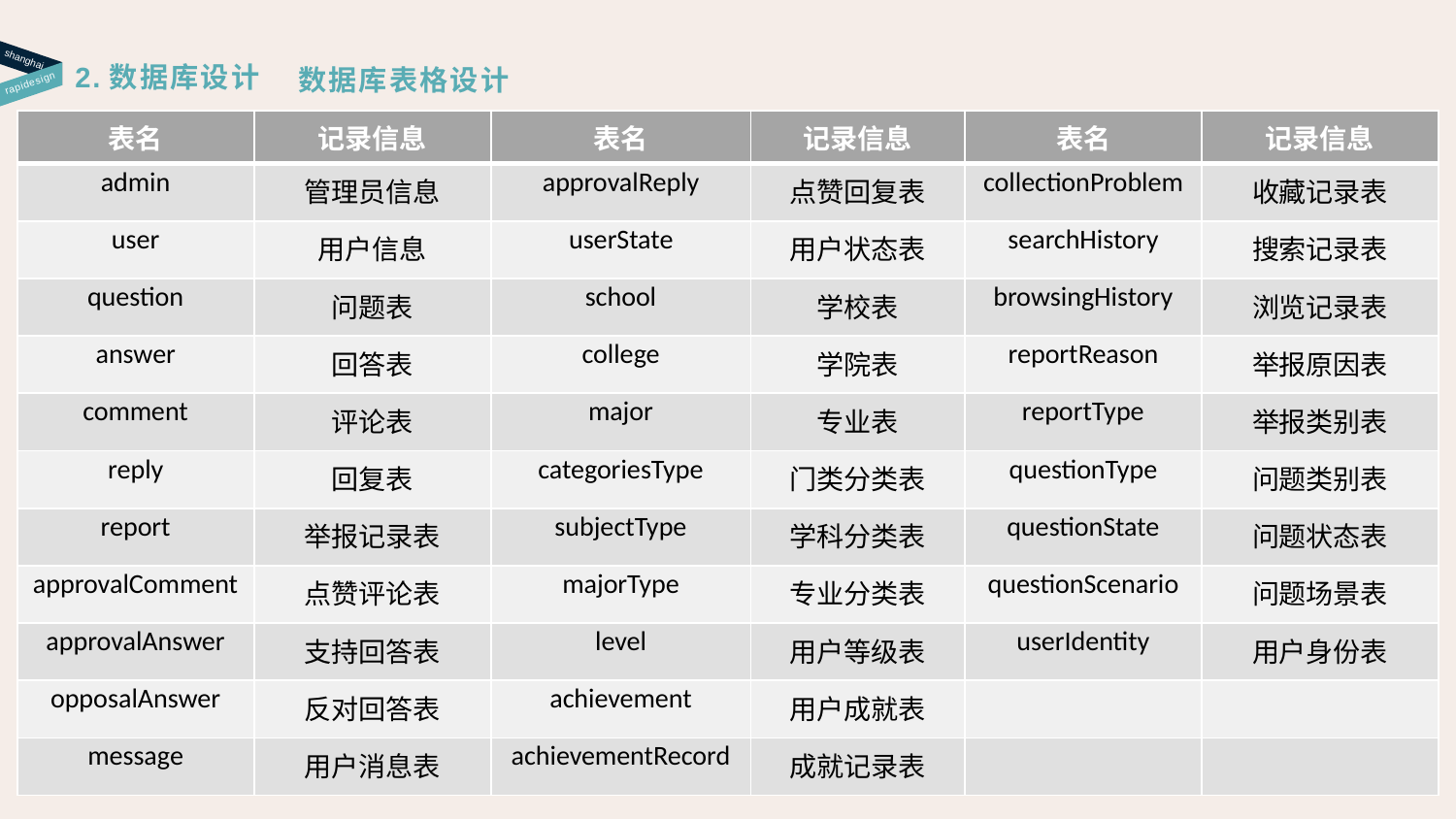

shanghai
2.数据库设计
数据库表格设计
rapidesign
| 表名 | 记录信息 | 表名 | 记录信息 | 表名 | 记录信息 |
| --- | --- | --- | --- | --- | --- |
| admin | 管理员信息 | approvalReply | 点赞回复表 | collectionProblem | 收藏记录表 |
| user | 用户信息 | userState | 用户状态表 | searchHistory | 搜索记录表 |
| question | 问题表 | school | 学校表 | browsingHistory | 浏览记录表 |
| answer | 回答表 | college | 学院表 | reportReason | 举报原因表 |
| comment | 评论表 | major | 专业表 | reportType | 举报类别表 |
| reply | 回复表 | categoriesType | 门类分类表 | questionType | 问题类别表 |
| report | 举报记录表 | subjectType | 学科分类表 | questionState | 问题状态表 |
| approvalComment | 点赞评论表 | majorType | 专业分类表 | questionScenario | 问题场景表 |
| approvalAnswer | 支持回答表 | level | 用户等级表 | userIdentity | 用户身份表 |
| opposalAnswer | 反对回答表 | achievement | 用户成就表 |  |  |
| message | 用户消息表 | achievementRecord | 成就记录表 |  |  |